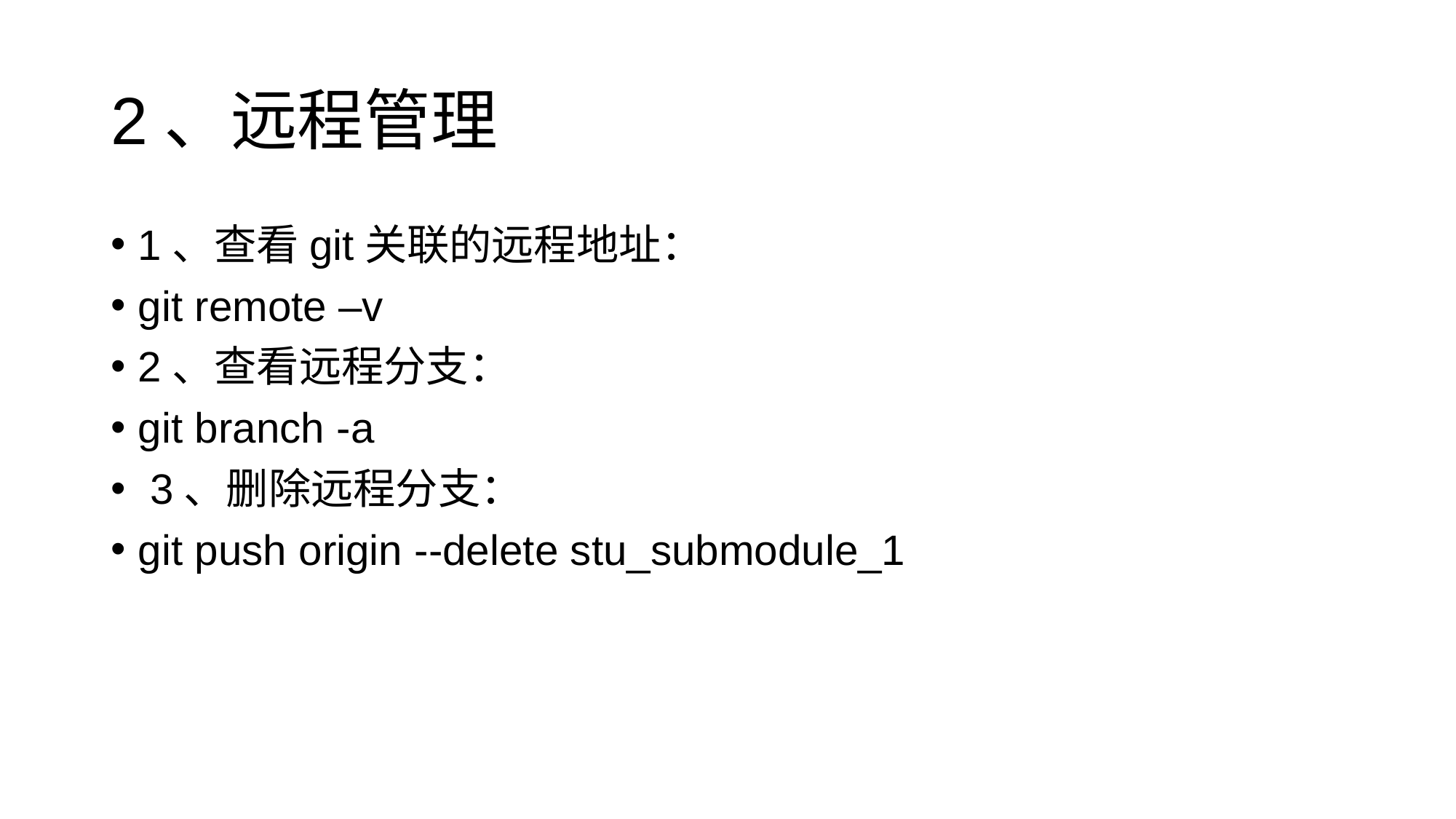

# 2、远程管理
1、查看git关联的远程地址：
git remote –v
2、查看远程分支：
git branch -a
 3、删除远程分支：
git push origin --delete stu_submodule_1